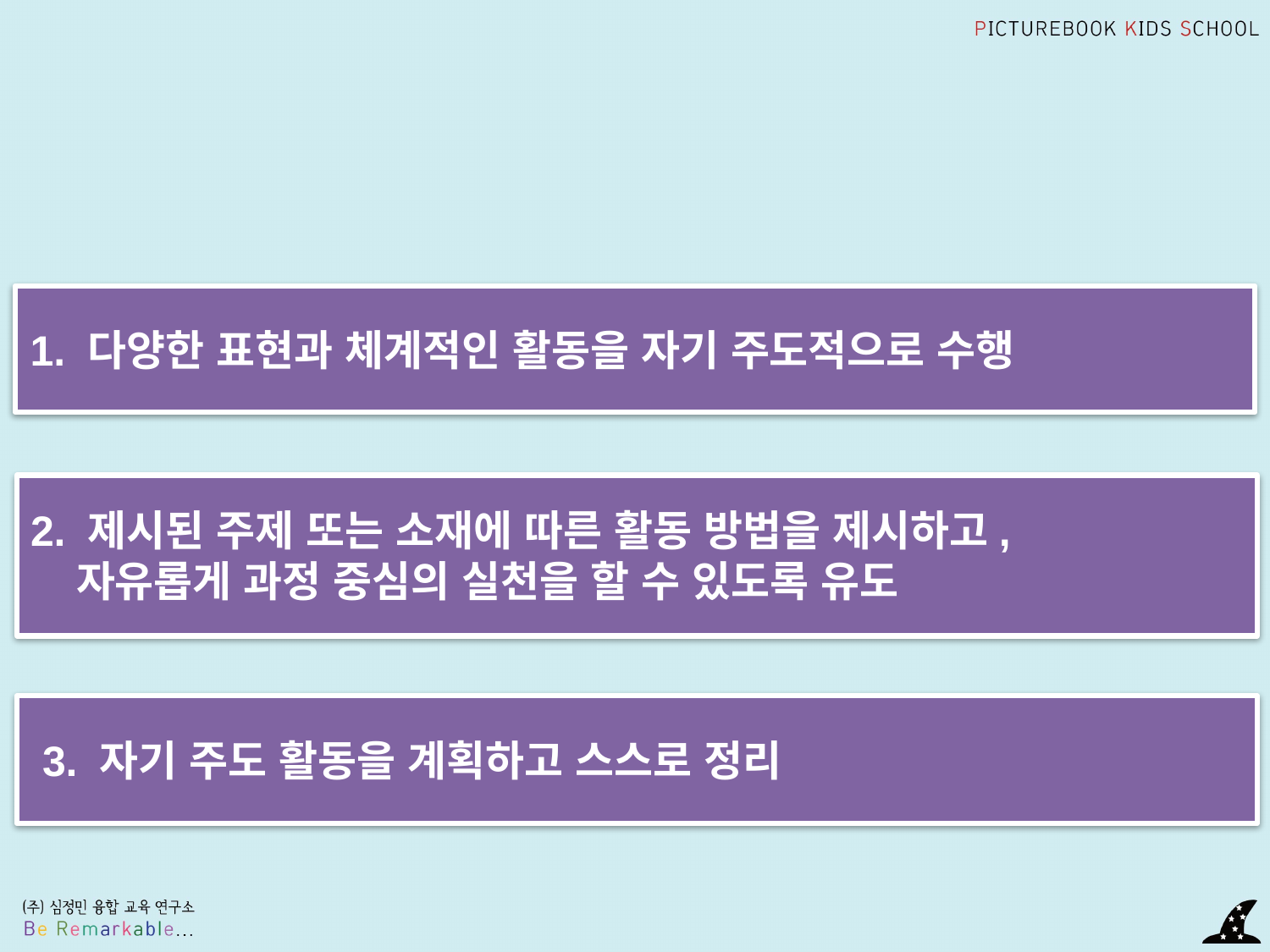

1. 다양한 표현과 체계적인 활동을 자기 주도적으로 수행

2. 제시된 주제 또는 소재에 따른 활동 방법을 제시하고,
   자유롭게 과정 중심의 실천을 할 수 있도록 유도

3. 자기 주도 활동을 계획하고 스스로 정리